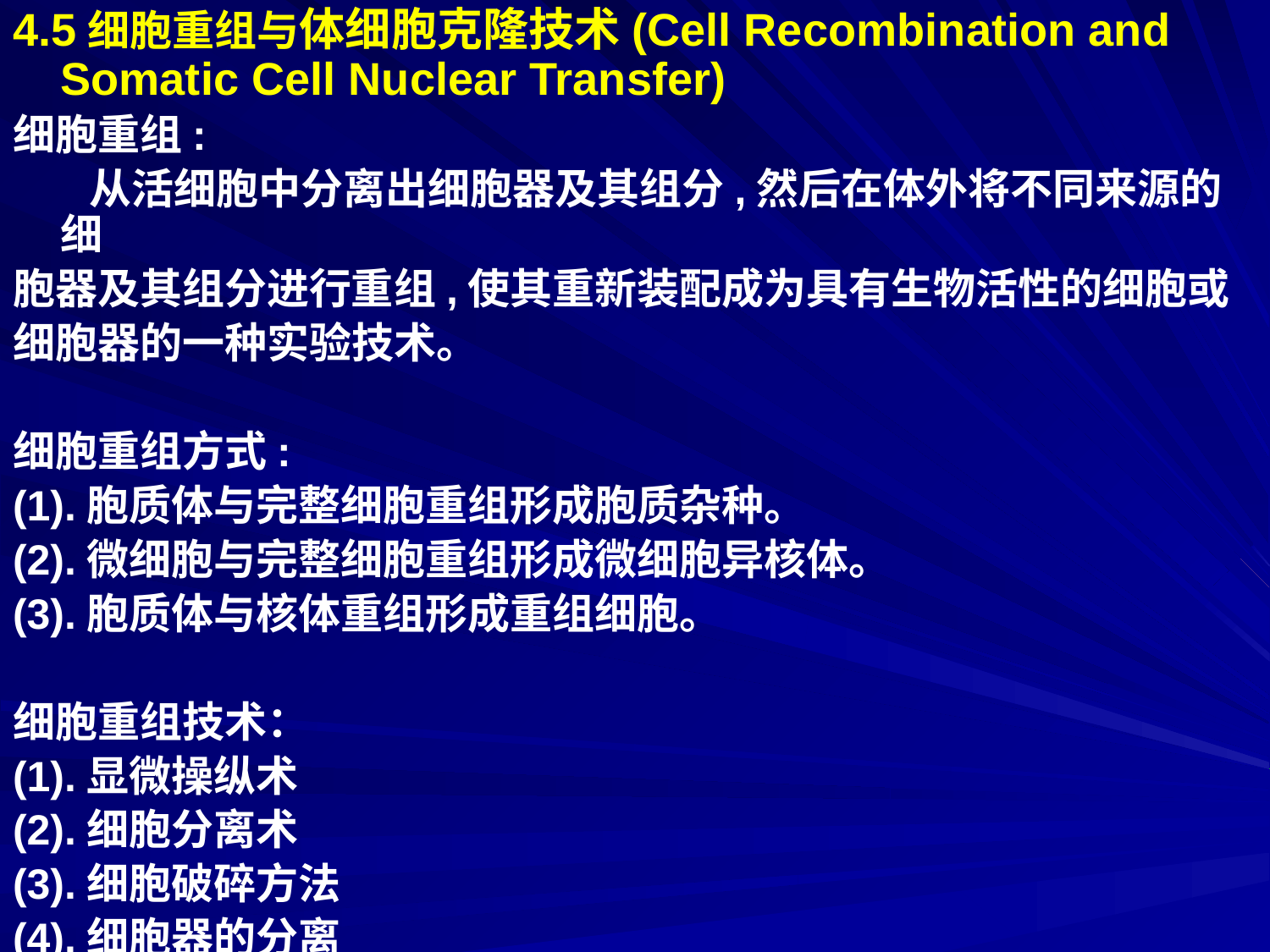

4.5细胞重组与体细胞克隆技术(Cell Recombination and Somatic Cell Nuclear Transfer)
细胞重组:
       从活细胞中分离出细胞器及其组分,然后在体外将不同来源的细
胞器及其组分进行重组,使其重新装配成为具有生物活性的细胞或
细胞器的一种实验技术。

细胞重组方式:
(1).胞质体与完整细胞重组形成胞质杂种。
(2).微细胞与完整细胞重组形成微细胞异核体。
(3).胞质体与核体重组形成重组细胞。

细胞重组技术：
(1).显微操纵术
(2).细胞分离术
(3).细胞破碎方法
(4).细胞器的分离